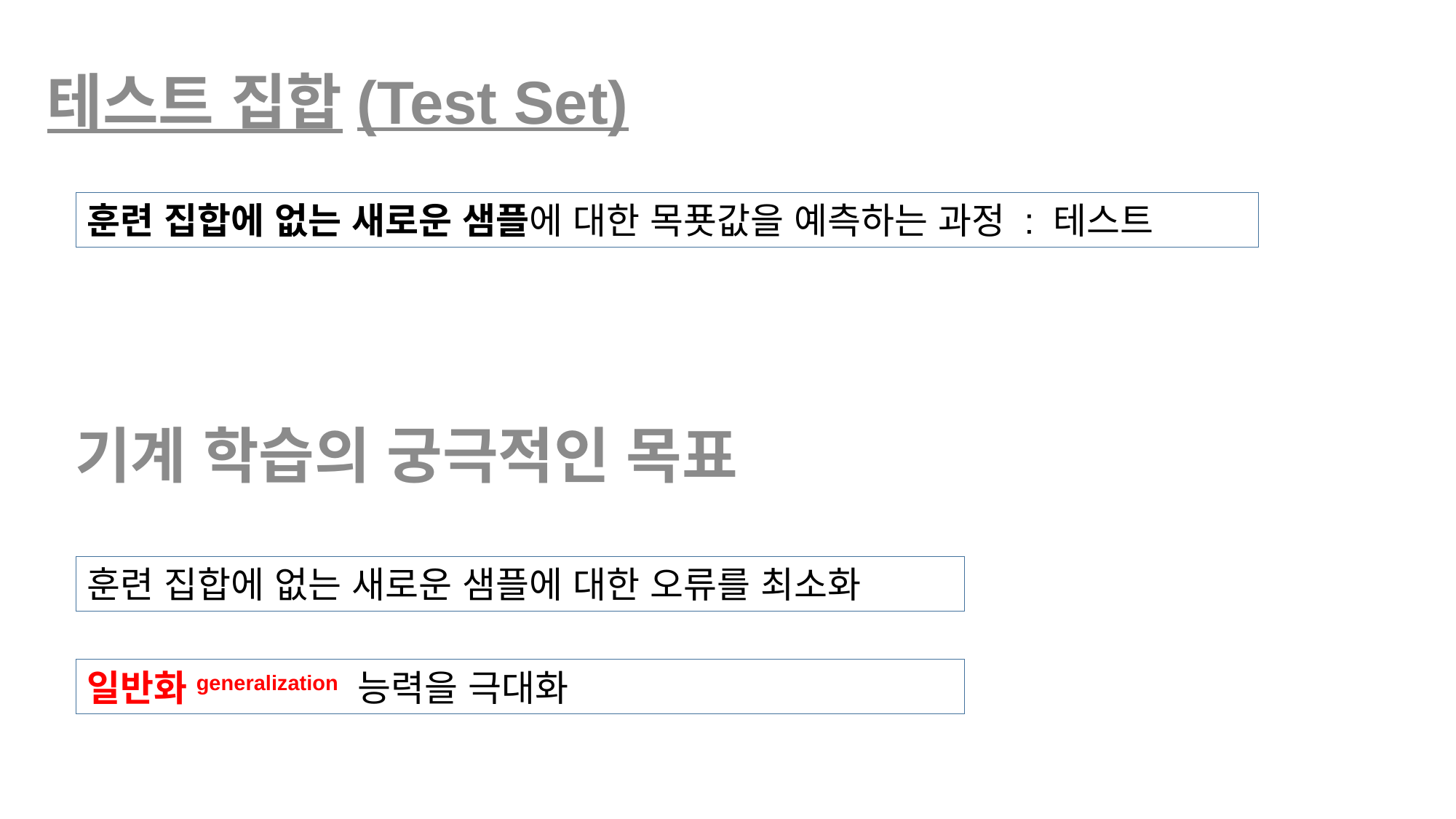

테스트 집합(Test Set)
훈련 집합에 없는 새로운 샘플에 대한 목푯값을 예측하는 과정 : 테스트
기계 학습의 궁극적인 목표
훈련 집합에 없는 새로운 샘플에 대한 오류를 최소화
일반화generalization 능력을 극대화